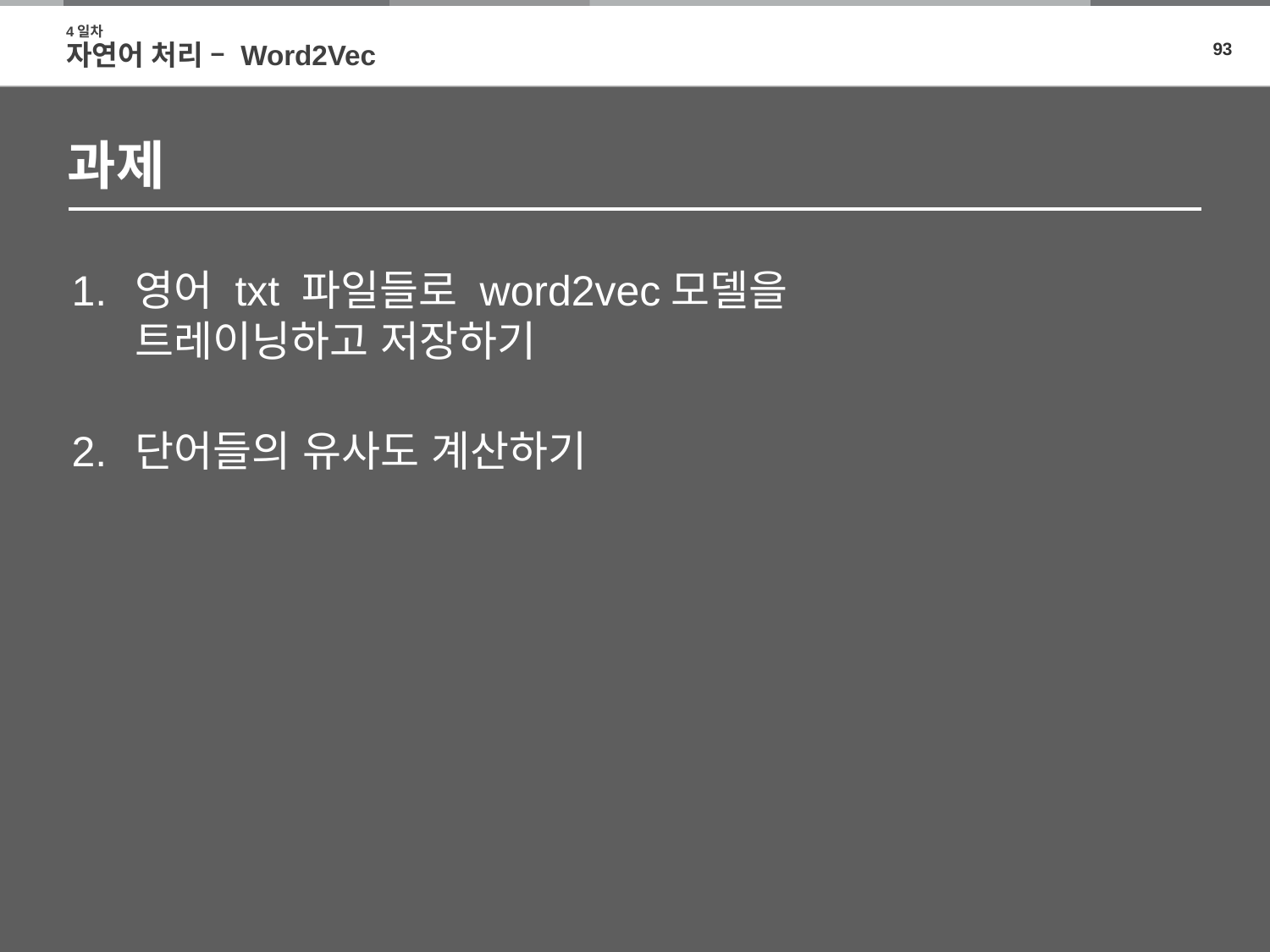

4일차
자연어 처리 – Word2Vec
# 과제
영어 txt 파일들로 word2vec모델을
트레이닝하고 저장하기
단어들의 유사도 계산하기